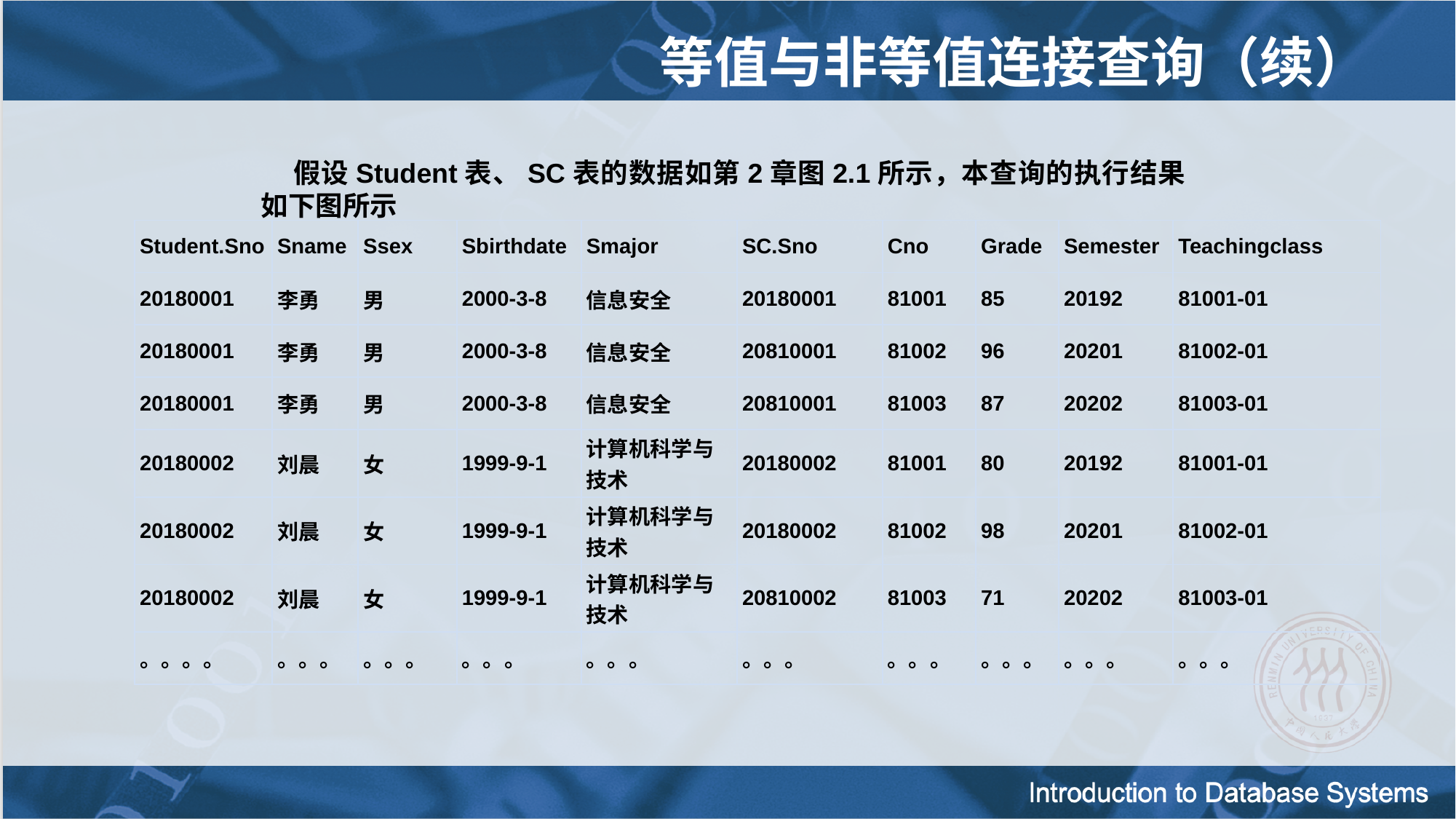

等值与非等值连接查询（续）
假设Student表、SC表的数据如第2章图2.1所示，本查询的执行结果如下图所示
| Student.Sno | Sname | Ssex | Sbirthdate | Smajor | SC.Sno | Cno | Grade | Semester | Teachingclass |
| --- | --- | --- | --- | --- | --- | --- | --- | --- | --- |
| 20180001 | 李勇 | 男 | 2000-3-8 | 信息安全 | 20180001 | 81001 | 85 | 20192 | 81001-01 |
| 20180001 | 李勇 | 男 | 2000-3-8 | 信息安全 | 20810001 | 81002 | 96 | 20201 | 81002-01 |
| 20180001 | 李勇 | 男 | 2000-3-8 | 信息安全 | 20810001 | 81003 | 87 | 20202 | 81003-01 |
| 20180002 | 刘晨 | 女 | 1999-9-1 | 计算机科学与技术 | 20180002 | 81001 | 80 | 20192 | 81001-01 |
| 20180002 | 刘晨 | 女 | 1999-9-1 | 计算机科学与技术 | 20180002 | 81002 | 98 | 20201 | 81002-01 |
| 20180002 | 刘晨 | 女 | 1999-9-1 | 计算机科学与技术 | 20810002 | 81003 | 71 | 20202 | 81003-01 |
| 。。。。 | 。。。 | 。。。 | 。。。 | 。。。 | 。。。 | 。。。 | 。。。 | 。。。 | 。。。 |